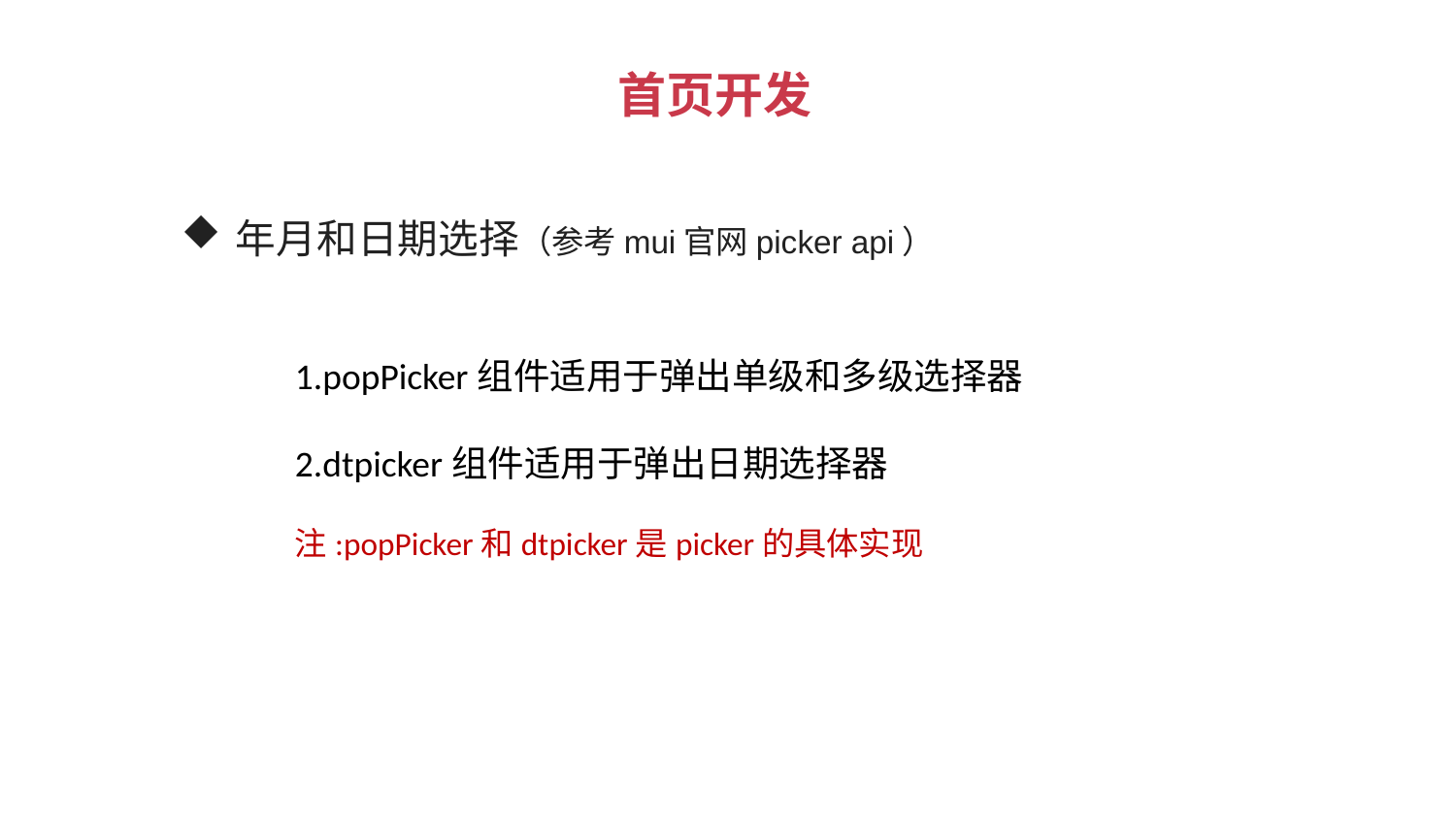

首页开发
年月和日期选择（参考mui官网picker api）
1.popPicker组件适用于弹出单级和多级选择器

2.dtpicker组件适用于弹出日期选择器

注:popPicker和dtpicker是picker的具体实现